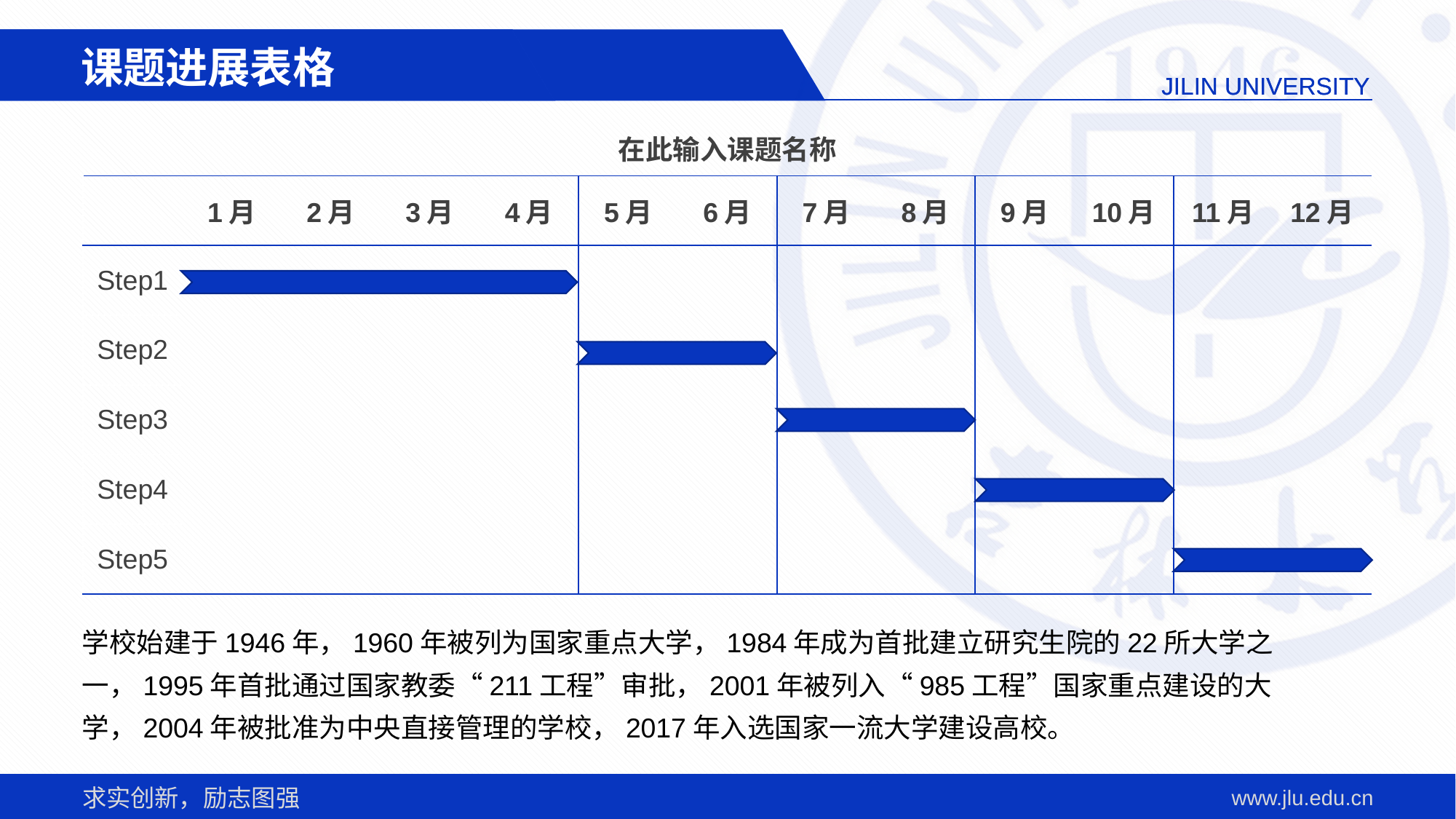

课题进展表格
在此输入课题名称
|  | 1月 | 2月 | 3月 | 4月 | 5月 | 6月 | 7月 | 8月 | 9月 | 10月 | 11月 | 12月 |
| --- | --- | --- | --- | --- | --- | --- | --- | --- | --- | --- | --- | --- |
| Step1 |  |  |  |  |  |  |  |  |  |  |  |  |
| Step2 |  |  |  |  |  |  |  |  |  |  |  |  |
| Step3 |  |  |  |  |  |  |  |  |  |  |  |  |
| Step4 |  |  |  |  |  |  |  |  |  |  |  |  |
| Step5 |  |  |  |  |  |  |  |  |  |  |  |  |

学校始建于1946年，1960年被列为国家重点大学，1984年成为首批建立研究生院的22所大学之一，1995年首批通过国家教委“211工程”审批，2001年被列入“985工程”国家重点建设的大学，2004年被批准为中央直接管理的学校，2017年入选国家一流大学建设高校。